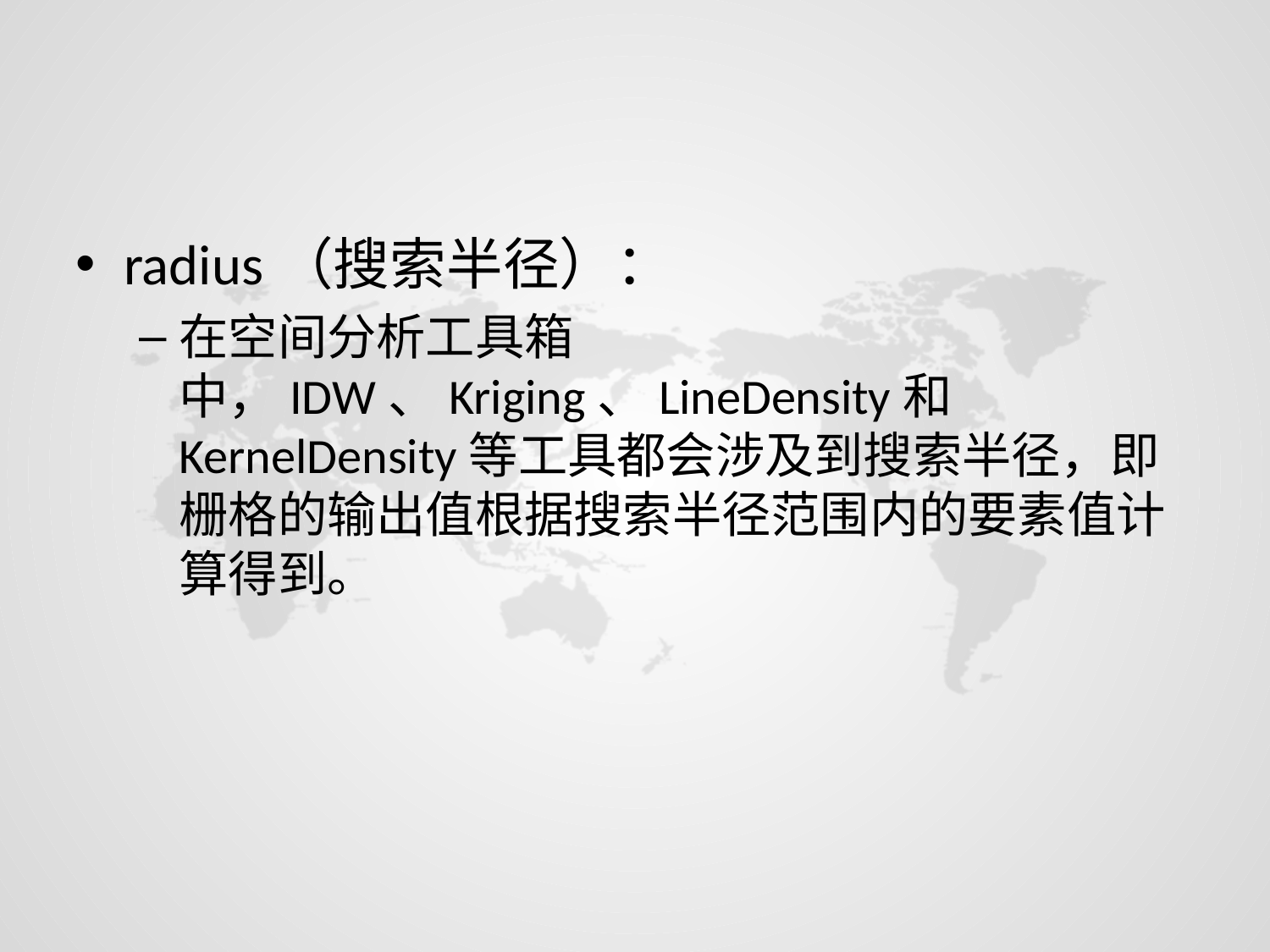

radius（搜索半径）：
在空间分析工具箱中，IDW、Kriging、LineDensity和KernelDensity等工具都会涉及到搜索半径，即栅格的输出值根据搜索半径范围内的要素值计算得到。